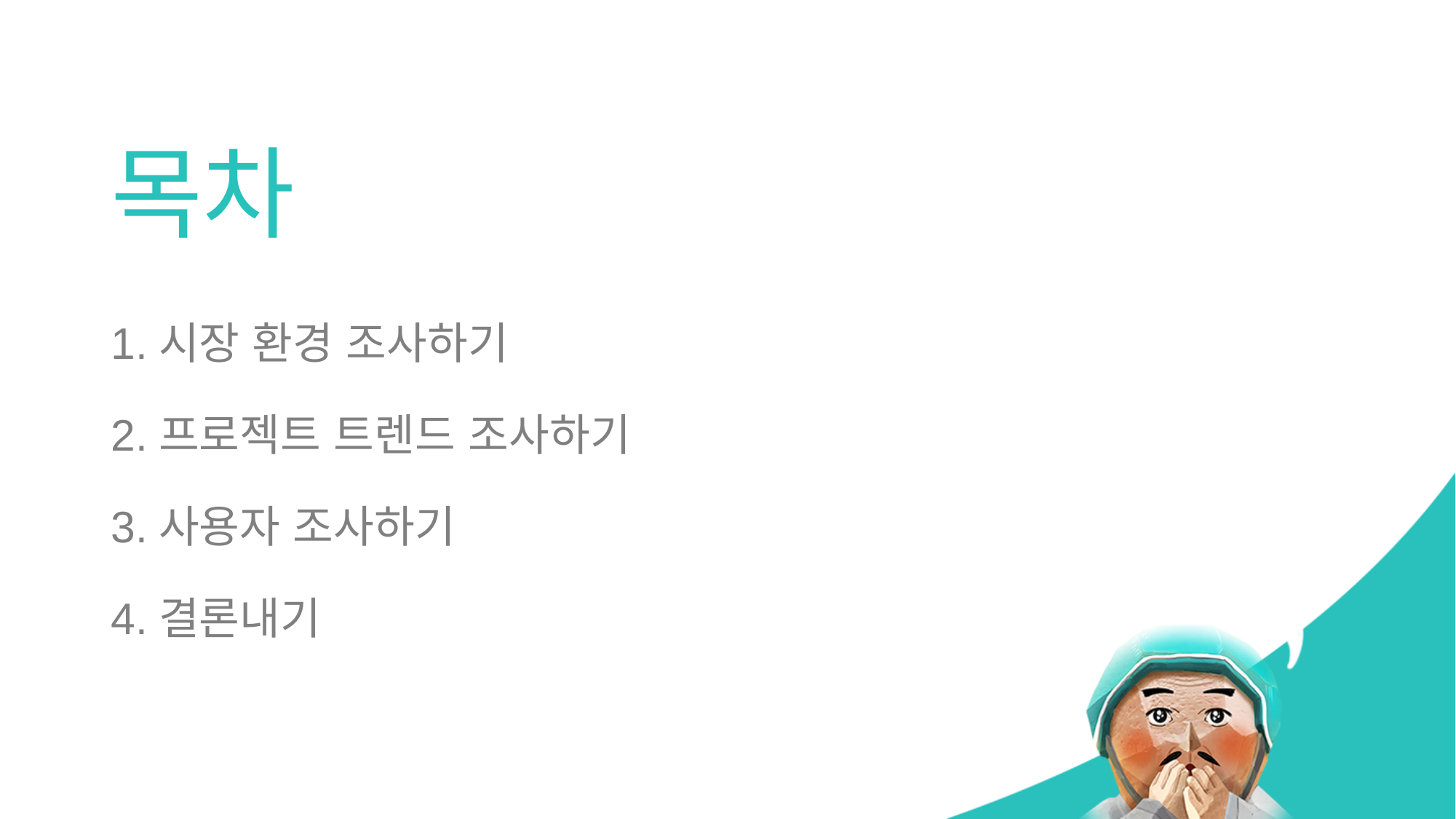

# 목차
시장 환경 조사하기
프로젝트 트렌드 조사하기
사용자 조사하기
결론내기